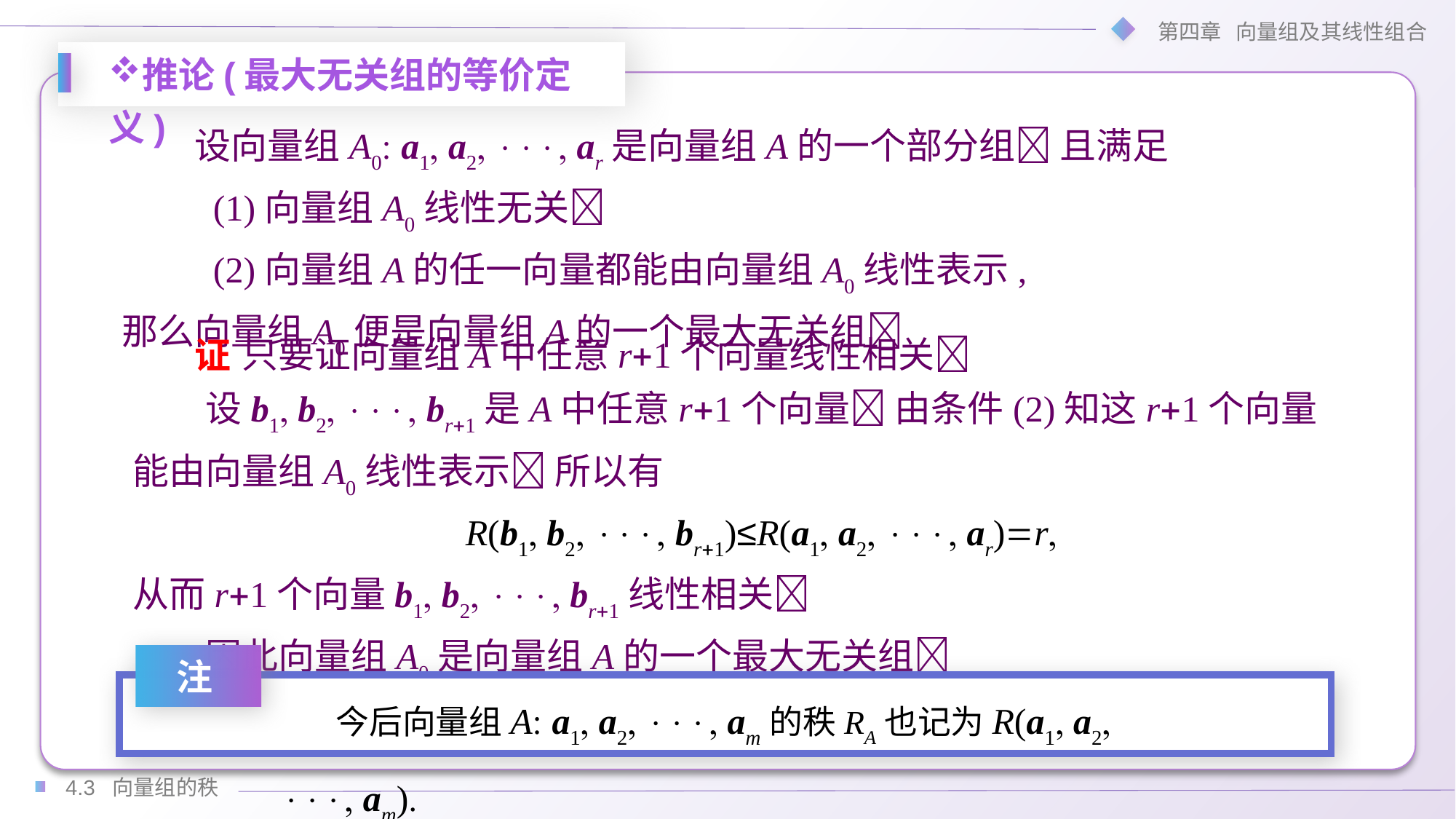

推论(最大无关组的等价定义)

设向量组A0: a1, a2, ⋅⋅⋅, ar是向量组A的一个部分组, 且满足
  (1)向量组A0线性无关;
  (2)向量组A的任一向量都能由向量组A0线性表示,
那么向量组A0便是向量组A的一个最大无关组.
只要证向量组A中任意r+1个向量线性相关.
设b1, b2, ⋅⋅⋅, br+1是A中任意r+1个向量, 由条件(2)知这r+1个向量能由向量组A0线性表示, 所以有
R(b1, b2, ⋅⋅⋅, br+1)≤R(a1, a2, ⋅⋅⋅, ar)=r,
从而r+1个向量b1, b2, ⋅⋅⋅, br+1线性相关.
因此向量组A0是向量组A的一个最大无关组.
证

注
今后向量组A: a1, a2, ⋅⋅⋅, am的秩RA也记为R(a1, a2, ⋅⋅⋅, am).